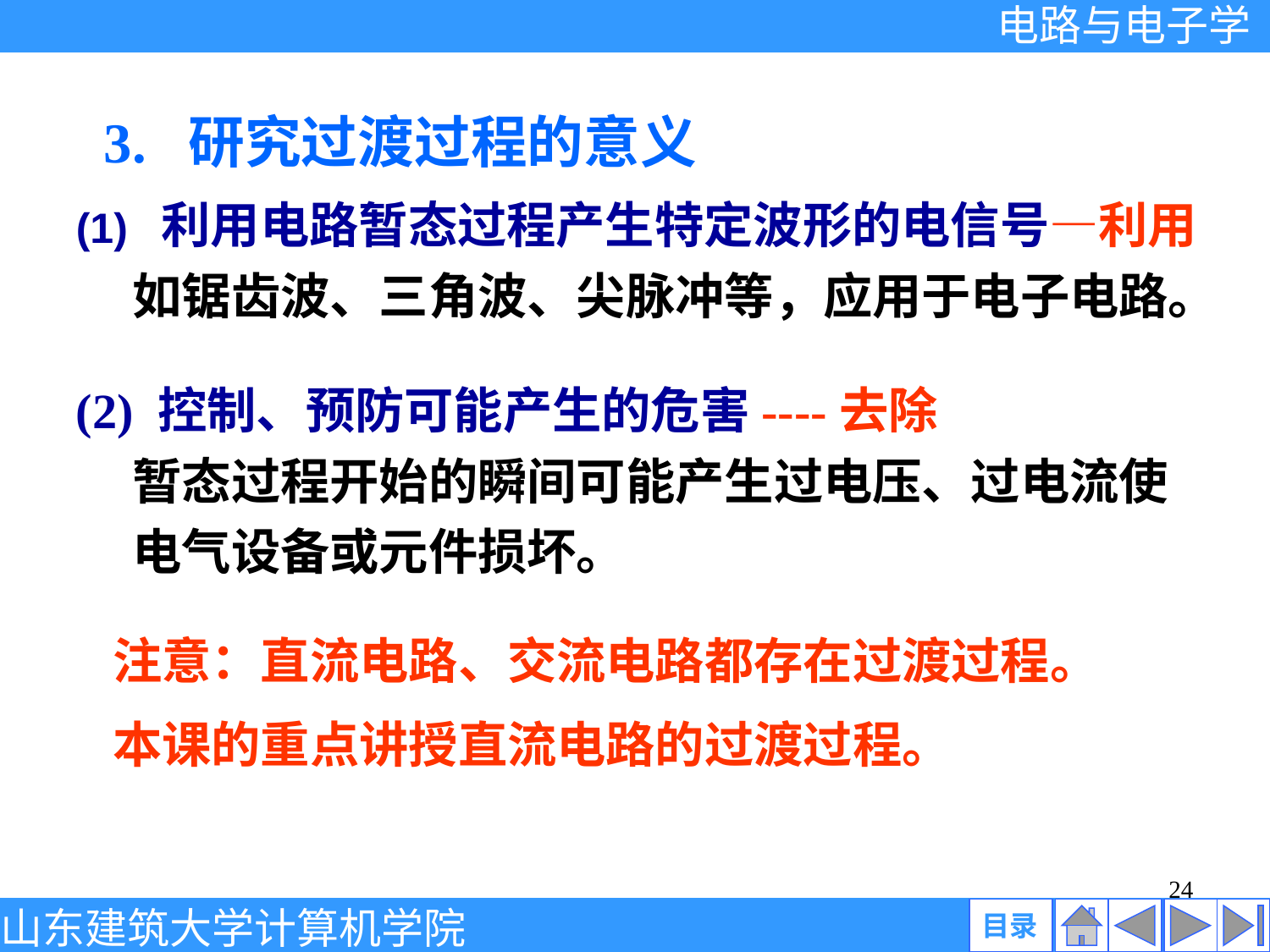

3.  研究过渡过程的意义
(1)  利用电路暂态过程产生特定波形的电信号—利用
    如锯齿波、三角波、尖脉冲等，应用于电子电路。

(2) 控制、预防可能产生的危害----去除
    暂态过程开始的瞬间可能产生过电压、过电流使
    电气设备或元件损坏。
注意：直流电路、交流电路都存在过渡过程。
本课的重点讲授直流电路的过渡过程。
24